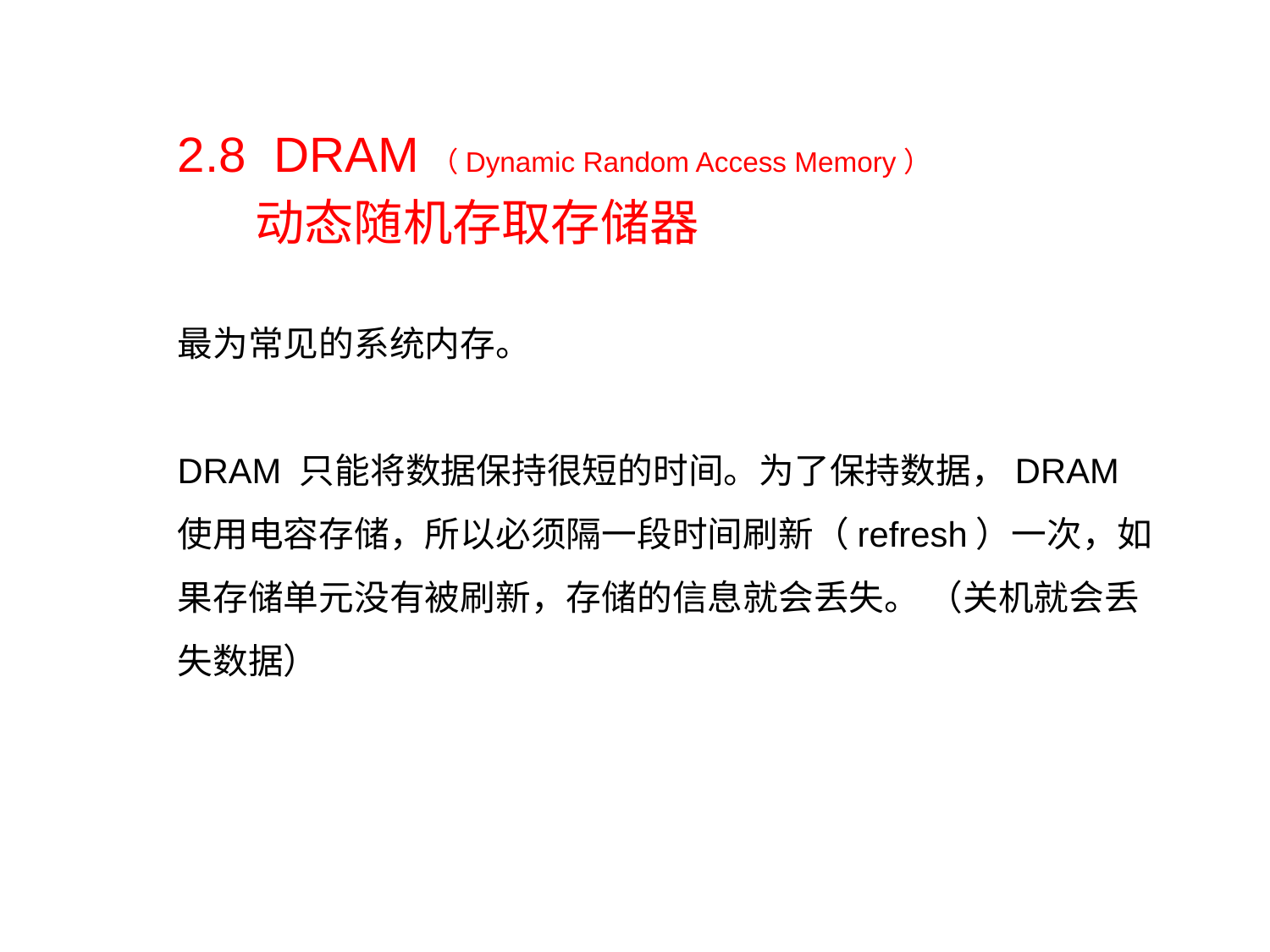

2.8  DRAM（Dynamic Random Access Memory）
      动态随机存取存储器

最为常见的系统内存。

DRAM 只能将数据保持很短的时间。为了保持数据，DRAM使用电容存储，所以必须隔一段时间刷新（refresh）一次，如果存储单元没有被刷新，存储的信息就会丢失。 （关机就会丢失数据）